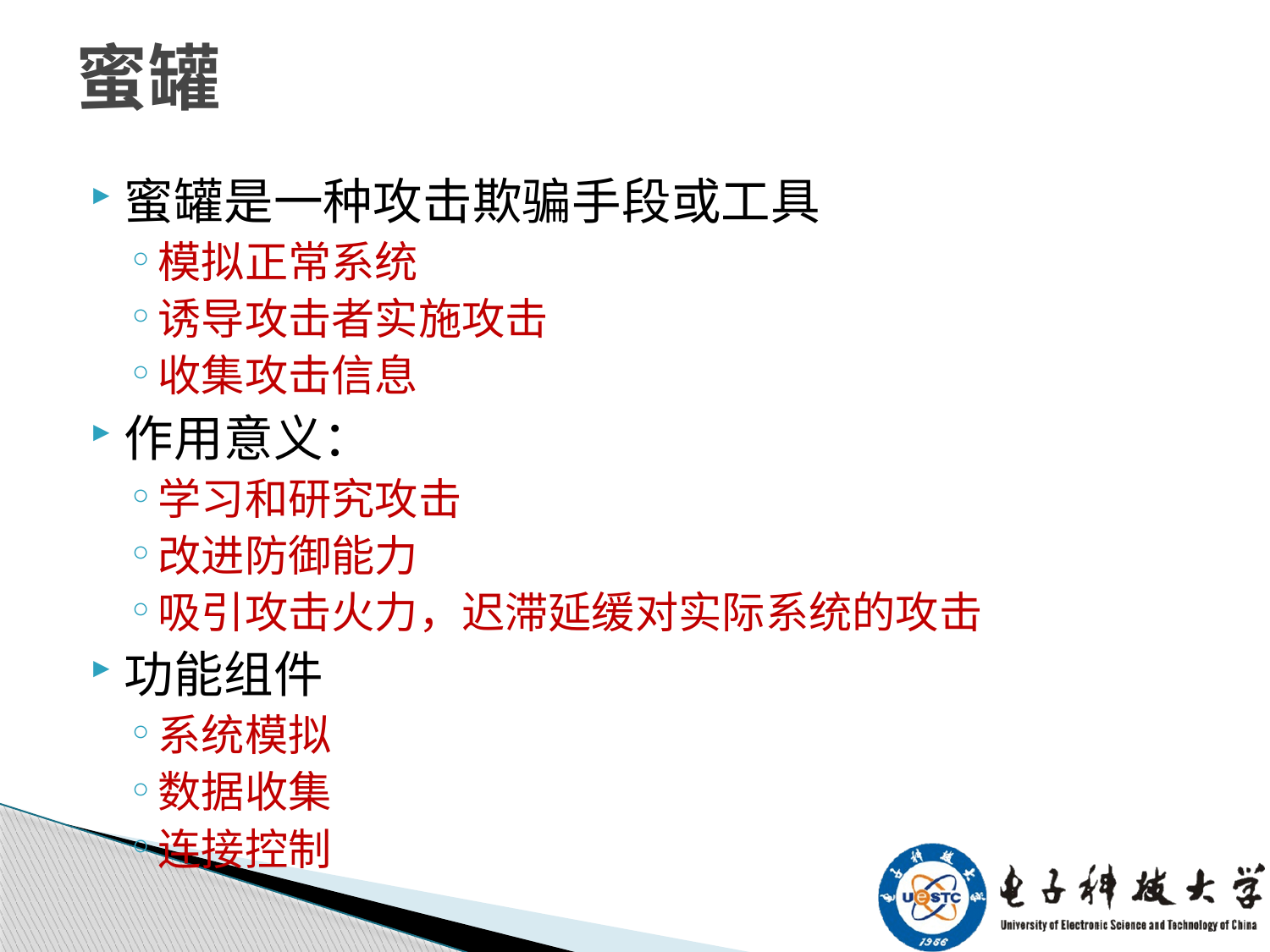

# 蜜罐
蜜罐是一种攻击欺骗手段或工具
模拟正常系统
诱导攻击者实施攻击
收集攻击信息
作用意义：
学习和研究攻击
改进防御能力
吸引攻击火力，迟滞延缓对实际系统的攻击
功能组件
系统模拟
数据收集
连接控制